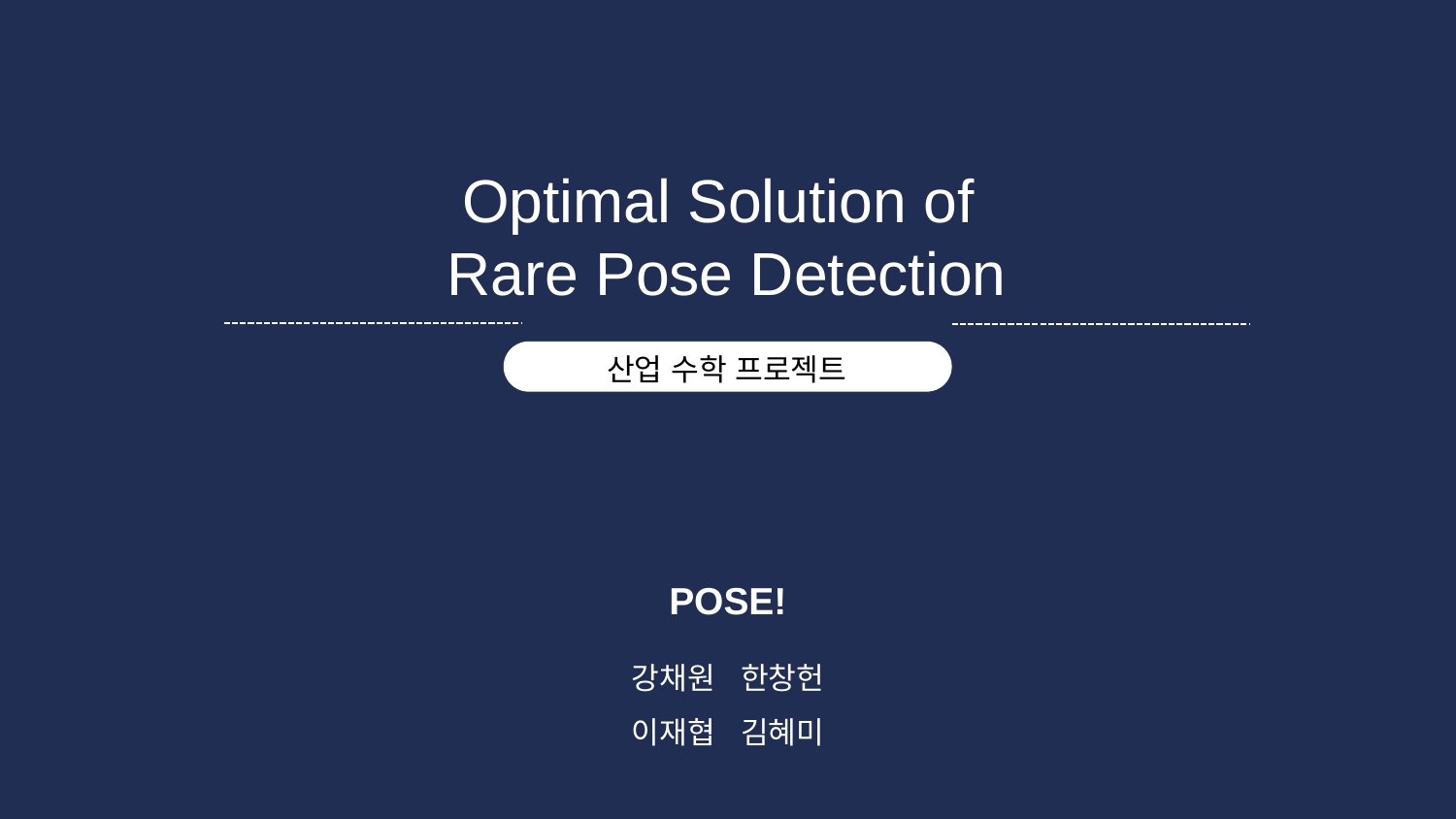

Optimal Solution of
Rare Pose Detection

산업 수학 프로젝트
POSE!

강채원   한창헌
이재협   김혜미